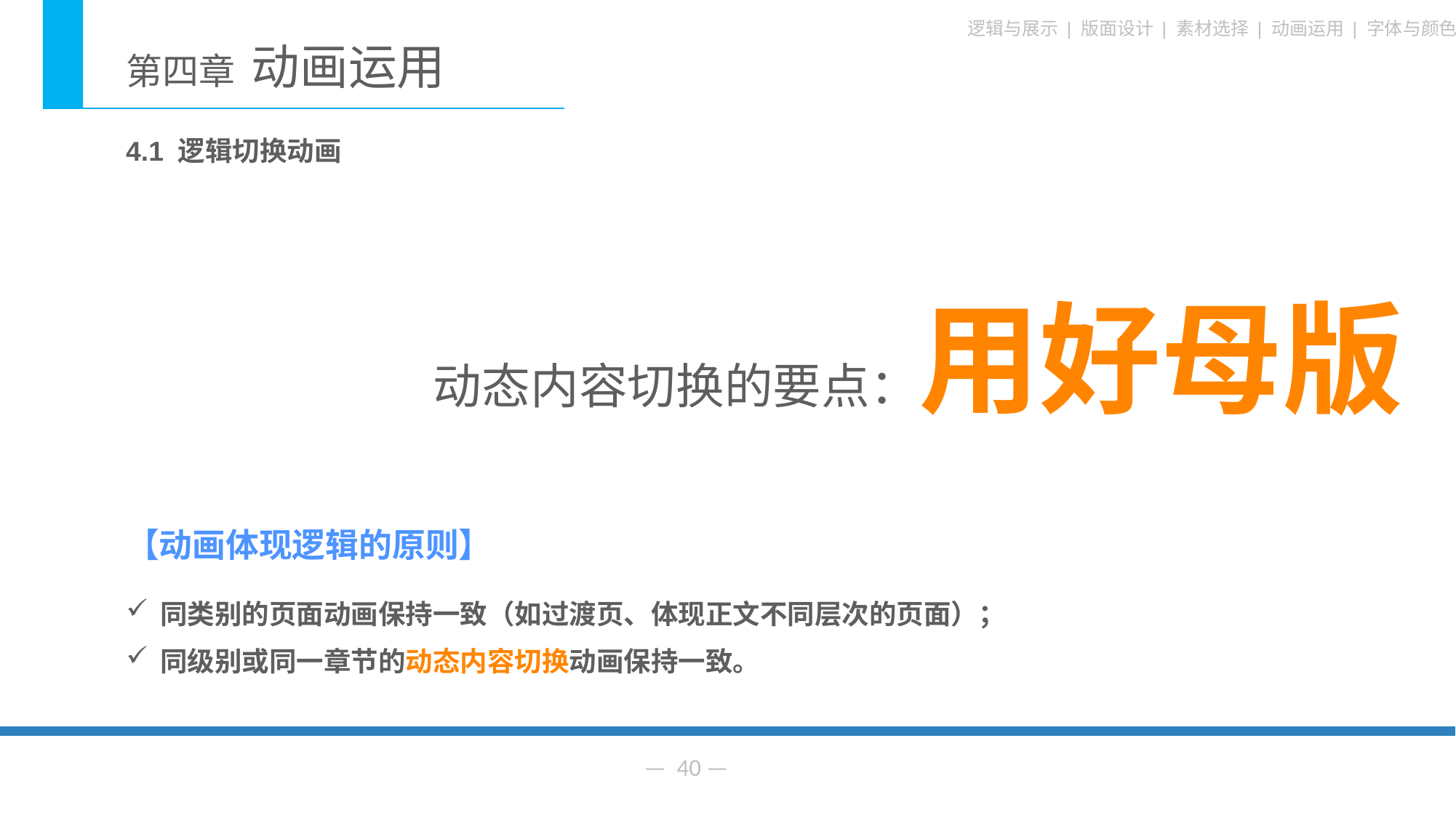

4.1 逻辑切换动画
动态内容切换的要点：用好母版
【动画体现逻辑的原则】
同类别的页面动画保持一致（如过渡页、体现正文不同层次的页面）；
同级别或同一章节的动态内容切换动画保持一致。